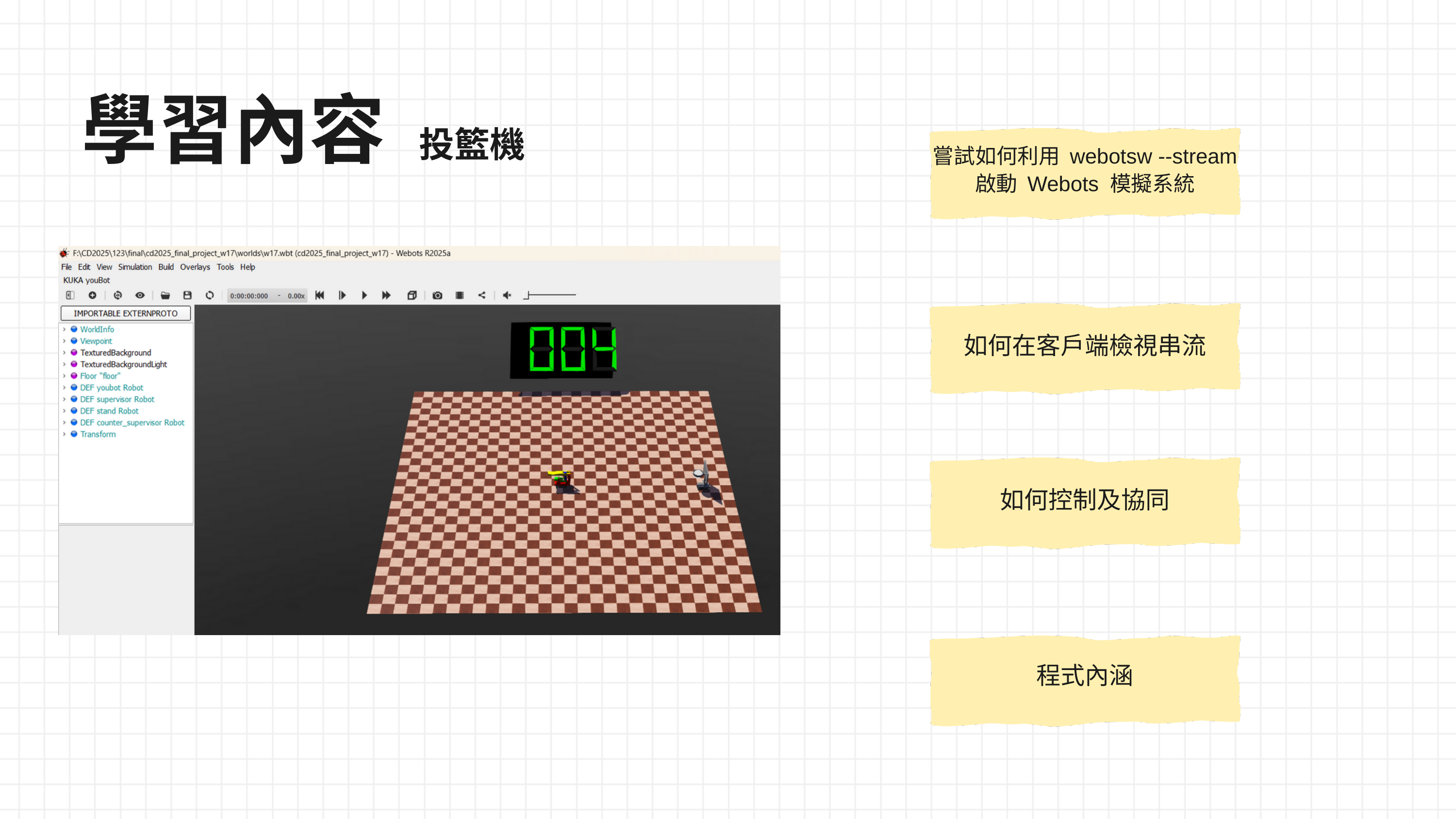

學習內容
投籃機

嘗試如何利用 webotsw --stream 啟動 Webots 模擬系統

如何在客戶端檢視串流

如何控制及協同

程式內涵